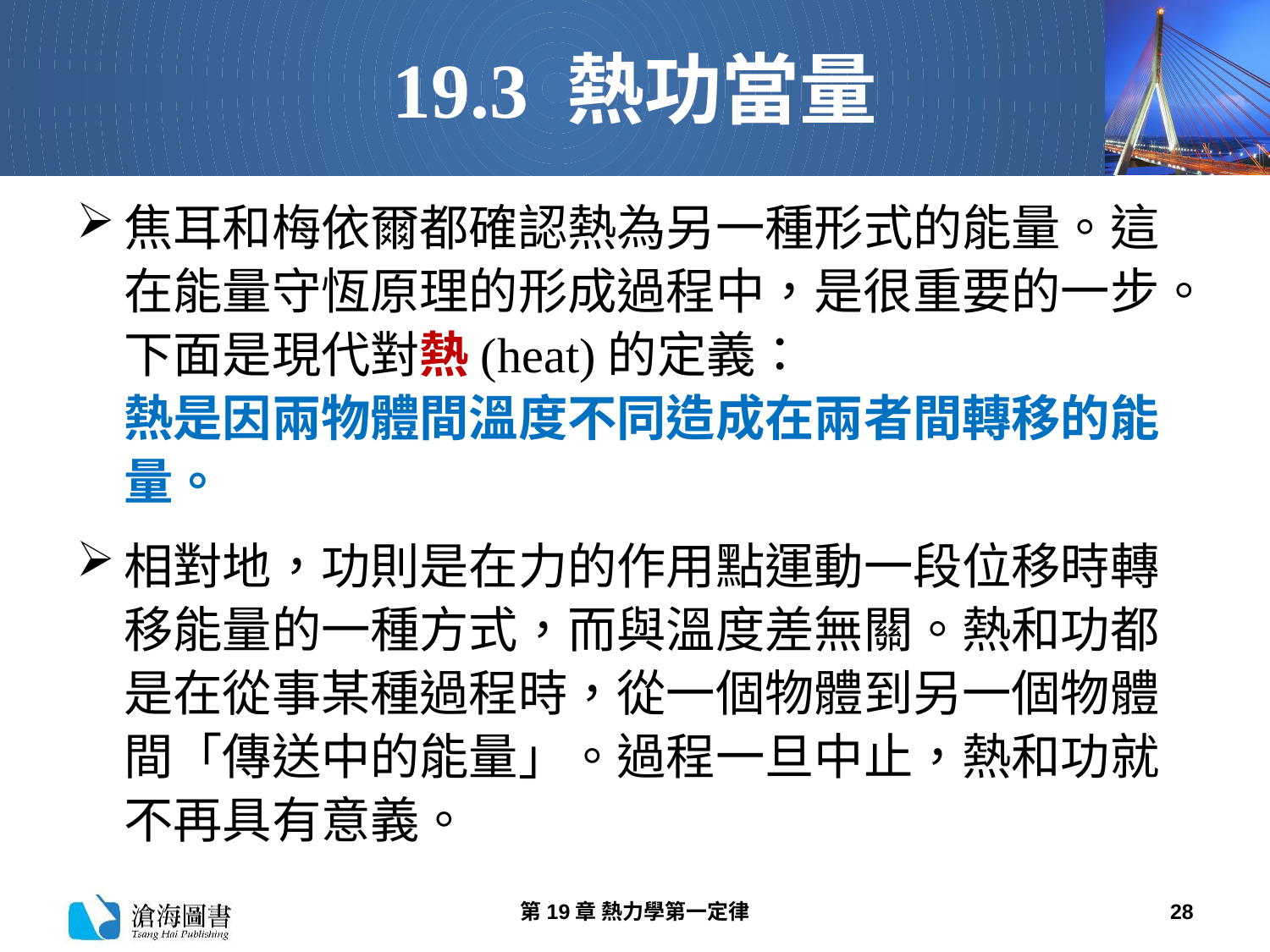

# 19.3 熱功當量
焦耳和梅依爾都確認熱為另一種形式的能量。這在能量守恆原理的形成過程中，是很重要的一步。下面是現代對熱(heat)的定義：
熱是因兩物體間溫度不同造成在兩者間轉移的能量。
相對地，功則是在力的作用點運動一段位移時轉移能量的一種方式，而與溫度差無關。熱和功都是在從事某種過程時，從一個物體到另一個物體間「傳送中的能量」。過程一旦中止，熱和功就不再具有意義。

第19章 熱力學第一定律
28